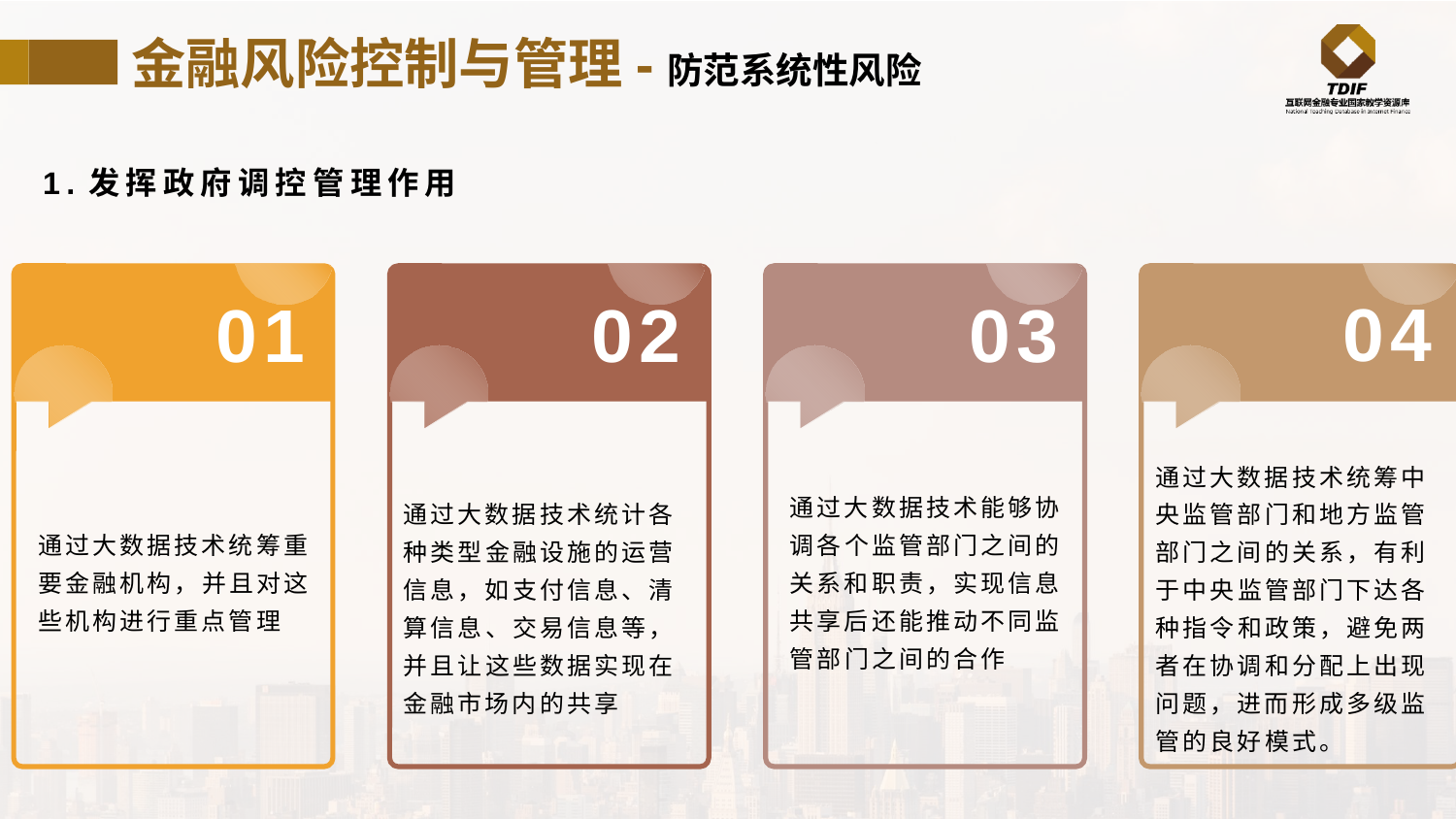

金融风险控制与管理-防范系统性风险
1.发挥政府调控管理作用

04

01

02

03

通过大数据技术统筹重要金融机构，并且对这些机构进行重点管理
通过大数据技术能够协调各个监管部门之间的关系和职责，实现信息共享后还能推动不同监管部门之间的合作
通过大数据技术统计各种类型金融设施的运营信息，如支付信息、清算信息、交易信息等，并且让这些数据实现在金融市场内的共享
通过大数据技术统筹中央监管部门和地方监管部门之间的关系，有利于中央监管部门下达各种指令和政策，避免两者在协调和分配上出现问题，进而形成多级监管的良好模式。